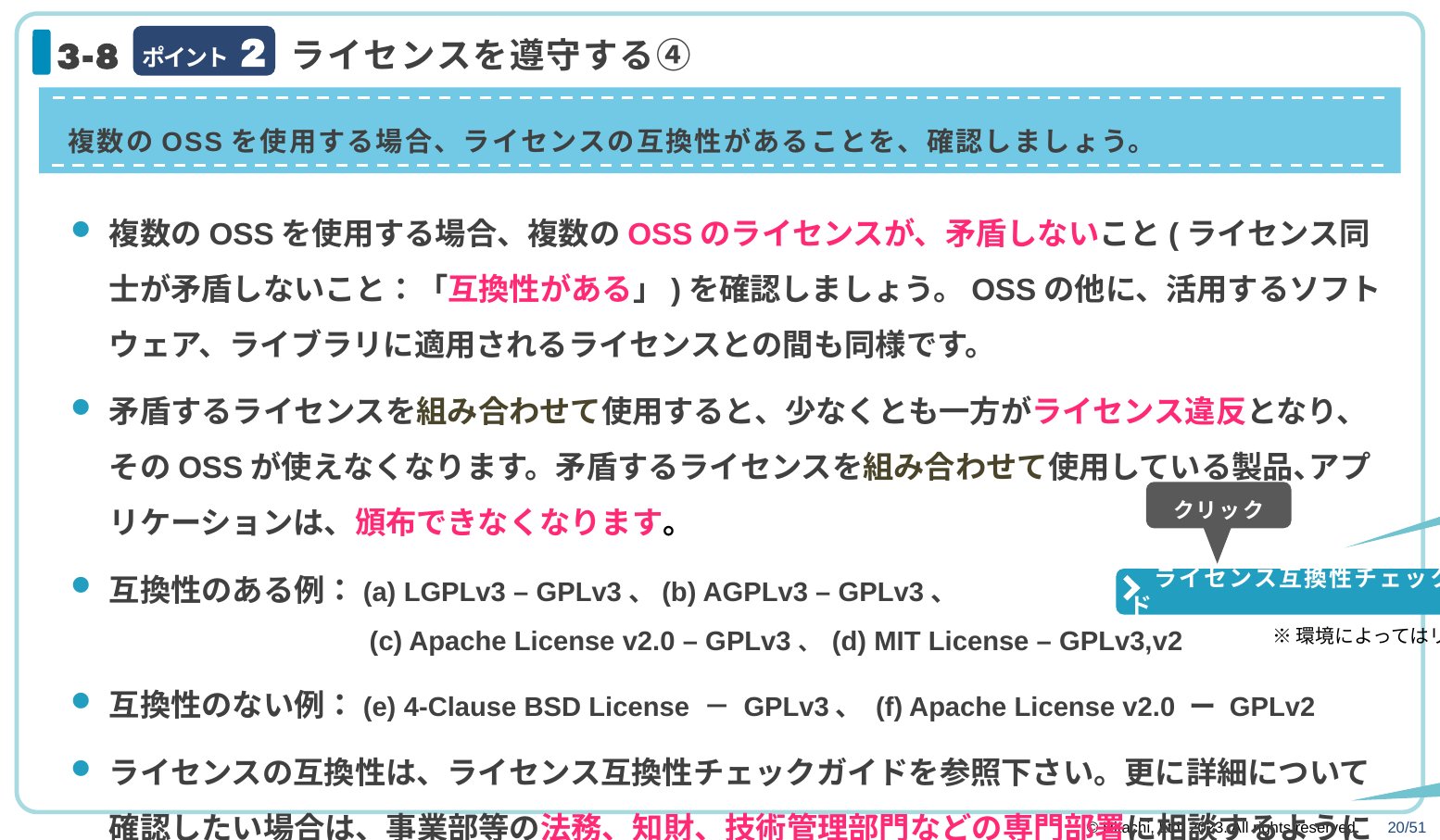

ポイント 2
# 3-8            ライセンスを遵守する④

複数のOSSを使用する場合、ライセンスの互換性があることを、確認しましょう。
複数のOSSを使用する場合、複数のOSSのライセンスが、矛盾しないこと(ライセンス同士が矛盾しないこと：「互換性がある」)を確認しましょう。OSSの他に、活用するソフトウェア、ライブラリに適用されるライセンスとの間も同様です。
矛盾するライセンスを組み合わせて使用すると、少なくとも一方がライセンス違反となり、そのOSSが使えなくなります。矛盾するライセンスを組み合わせて使用している製品､アプリケーションは、頒布できなくなります。
互換性のある例：(a) LGPLv3 – GPLv3、(b) AGPLv3 – GPLv3、　　　　　　　　　　　
　　　　　　　　　　　(c) Apache License v2.0 – GPLv3、 (d) MIT License – GPLv3,v2
互換性のない例：(e) 4-Clause BSD License － GPLv3、 (f) Apache License v2.0 ー GPLv2
ライセンスの互換性は、ライセンス互換性チェックガイドを参照下さい。更に詳細について確認したい場合は、事業部等の法務、知財、技術管理部門などの専門部署に相談するようにしましょう。
このボタンは
最下部に配置
クリック

　ライセンス互換性チェックガイド

https://co045-oss.c-web.hitachi.co.jp/knowledge/oss_basics.html#guide_compliance
※環境によってはリンクは無効です。
フォントサイズ調整、
ページ全体の体裁調整